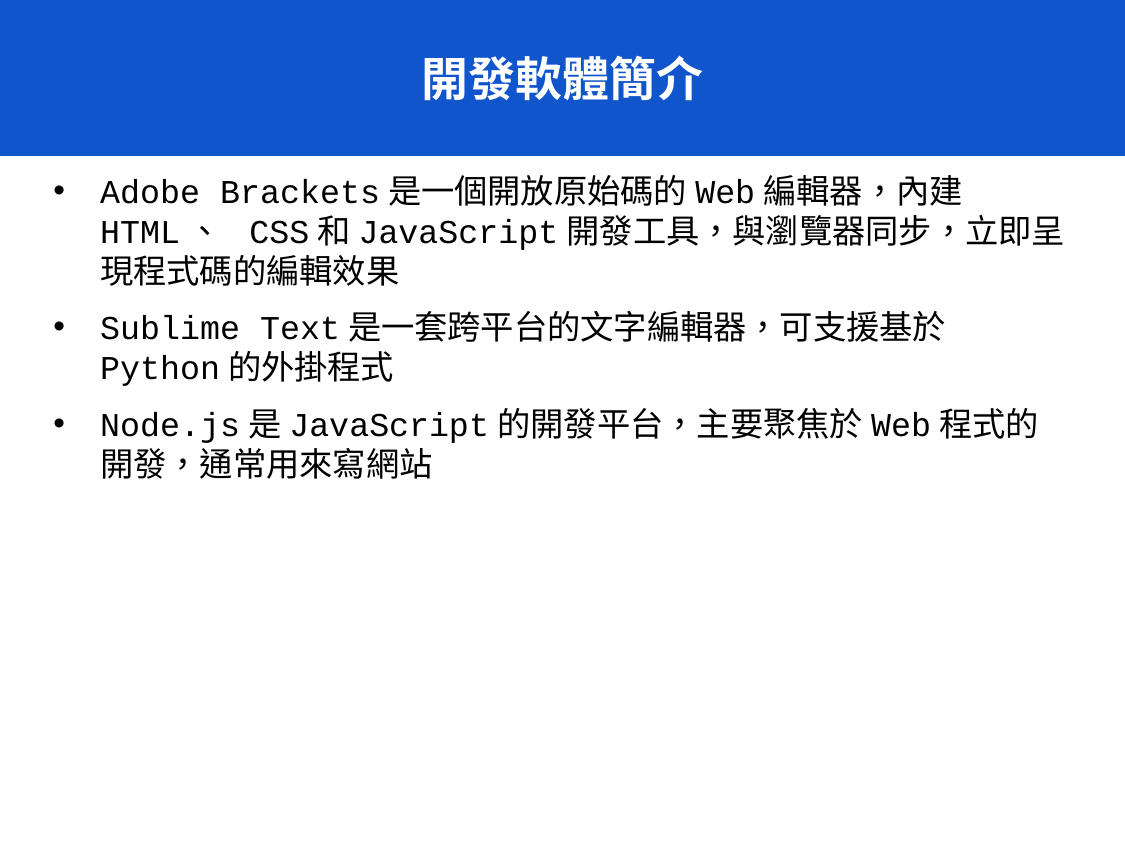

# 開發軟體簡介
Adobe Brackets是一個開放原始碼的Web編輯器，內建HTML、 CSS和JavaScript開發工具，與瀏覽器同步，立即呈現程式碼的編輯效果
Sublime Text是一套跨平台的文字編輯器，可支援基於Python的外掛程式
Node.js是JavaScript的開發平台，主要聚焦於Web程式的開發，通常用來寫網站